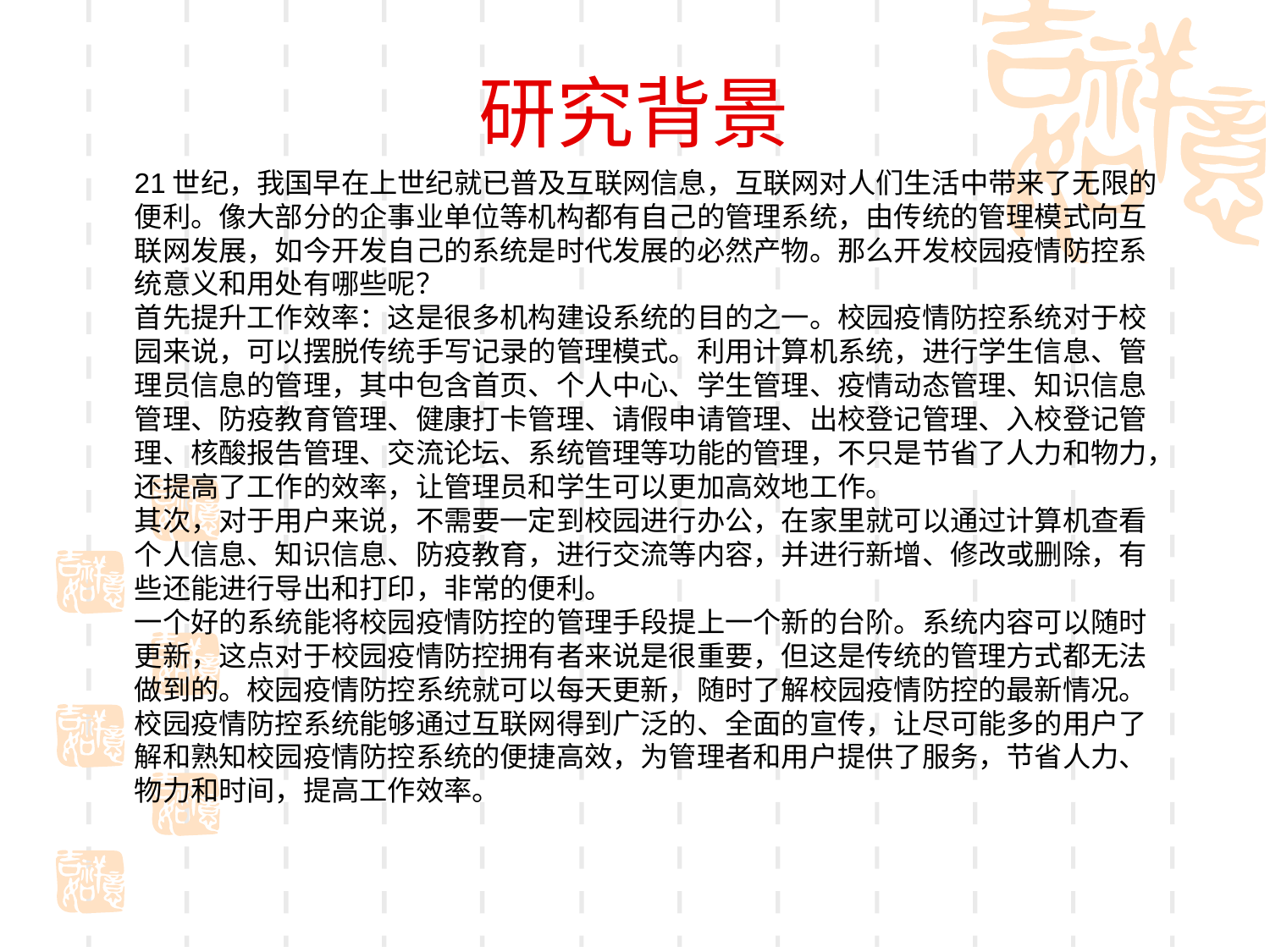

# 研究背景
21世纪，我国早在上世纪就已普及互联网信息，互联网对人们生活中带来了无限的便利。像大部分的企事业单位等机构都有自己的管理系统，由传统的管理模式向互联网发展，如今开发自己的系统是时代发展的必然产物。那么开发校园疫情防控系统意义和用处有哪些呢？
首先提升工作效率：这是很多机构建设系统的目的之一。校园疫情防控系统对于校园来说，可以摆脱传统手写记录的管理模式。利用计算机系统，进行学生信息、管理员信息的管理，其中包含首页、个人中心、学生管理、疫情动态管理、知识信息管理、防疫教育管理、健康打卡管理、请假申请管理、出校登记管理、入校登记管理、核酸报告管理、交流论坛、系统管理等功能的管理，不只是节省了人力和物力，还提高了工作的效率，让管理员和学生可以更加高效地工作。
其次，对于用户来说，不需要一定到校园进行办公，在家里就可以通过计算机查看个人信息、知识信息、防疫教育，进行交流等内容，并进行新增、修改或删除，有些还能进行导出和打印，非常的便利。
一个好的系统能将校园疫情防控的管理手段提上一个新的台阶。系统内容可以随时更新，这点对于校园疫情防控拥有者来说是很重要，但这是传统的管理方式都无法做到的。校园疫情防控系统就可以每天更新，随时了解校园疫情防控的最新情况。
校园疫情防控系统能够通过互联网得到广泛的、全面的宣传，让尽可能多的用户了解和熟知校园疫情防控系统的便捷高效，为管理者和用户提供了服务，节省人力、物力和时间，提高工作效率。